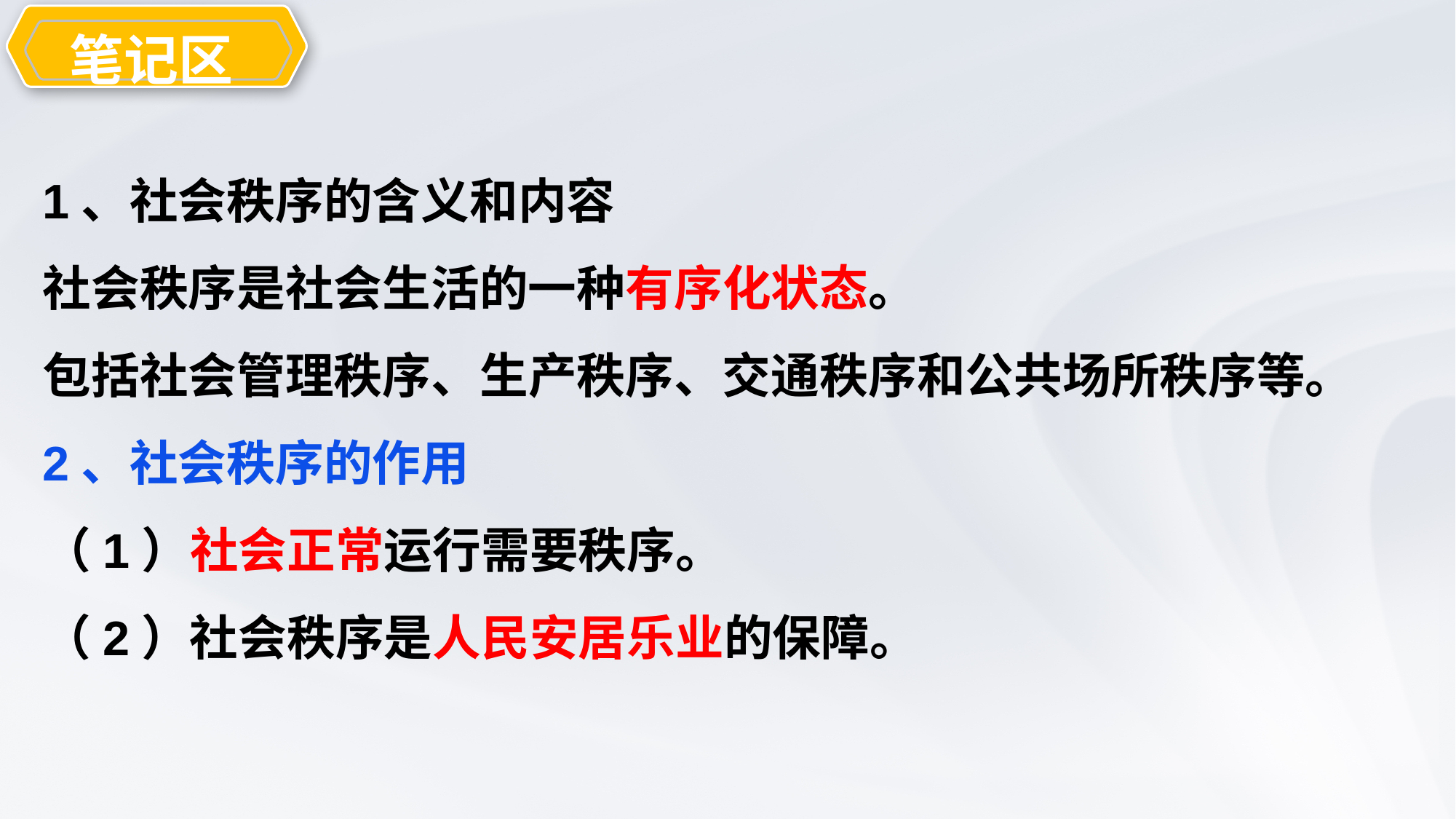

笔记区
教学目
1、社会秩序的含义和内容
社会秩序是社会生活的一种有序化状态。
包括社会管理秩序、生产秩序、交通秩序和公共场所秩序等。
2、社会秩序的作用
（1）社会正常运行需要秩序。
（2）社会秩序是人民安居乐业的保障。